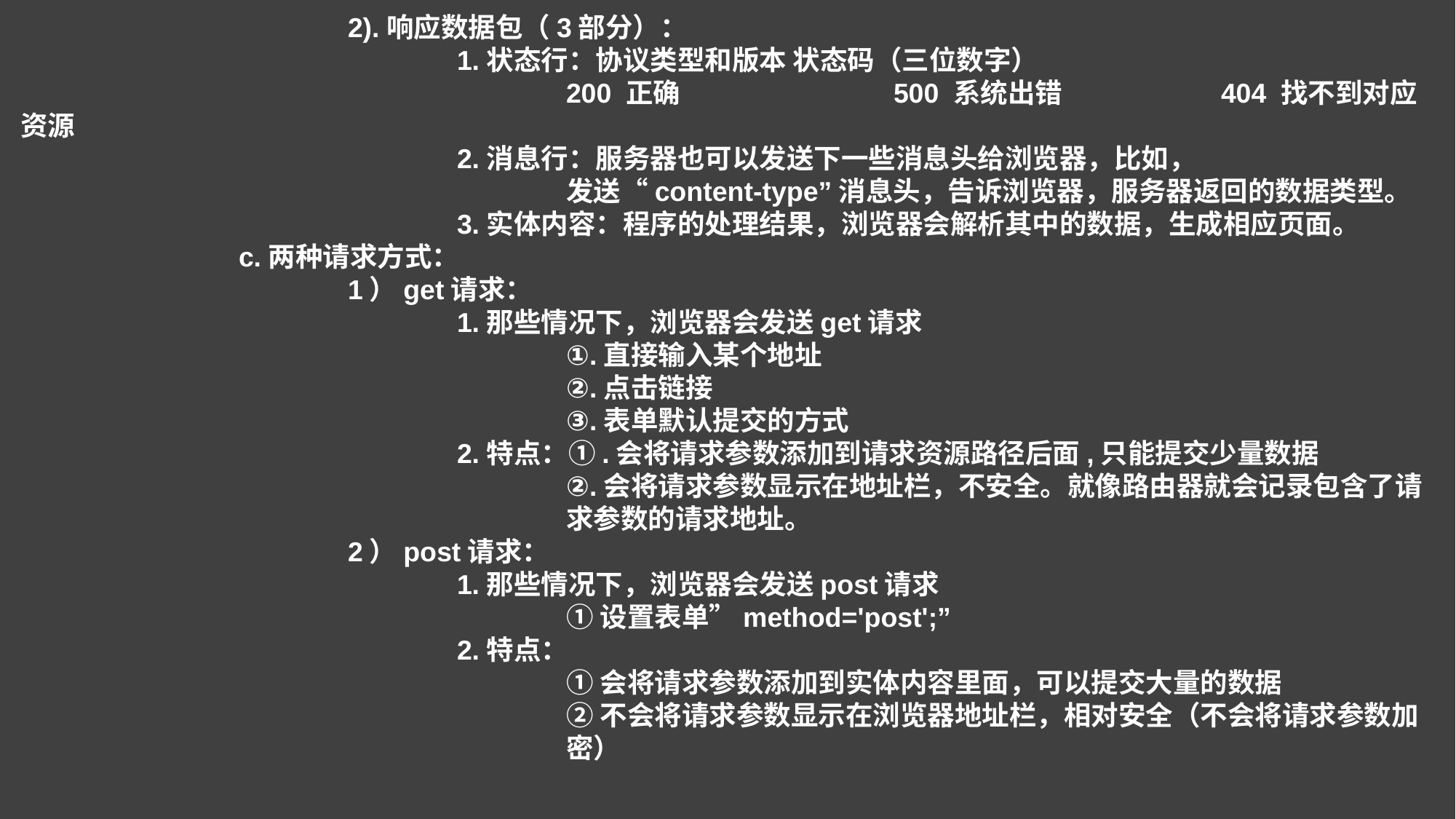

2).响应数据包（3部分）：
				1.状态行：协议类型和版本 状态码（三位数字）
					200 正确		500 系统出错		404 找不到对应资源
				2.消息行：服务器也可以发送下一些消息头给浏览器，比如，
					发送“content-type”消息头，告诉浏览器，服务器返回的数据类型。
				3.实体内容：程序的处理结果，浏览器会解析其中的数据，生成相应页面。		c.两种请求方式：
			1）get请求：
				1.那些情况下，浏览器会发送get请求
					①.直接输入某个地址
					②.点击链接
					③.表单默认提交的方式
				2.特点：①.会将请求参数添加到请求资源路径后面,只能提交少量数据
					②.会将请求参数显示在地址栏，不安全。就像路由器就会记录包含了请					求参数的请求地址。
			2）post请求：
				1.那些情况下，浏览器会发送post请求
					①设置表单”method='post';”
				2.特点：
					①会将请求参数添加到实体内容里面，可以提交大量的数据
					②不会将请求参数显示在浏览器地址栏，相对安全（不会将请求参数加					密）